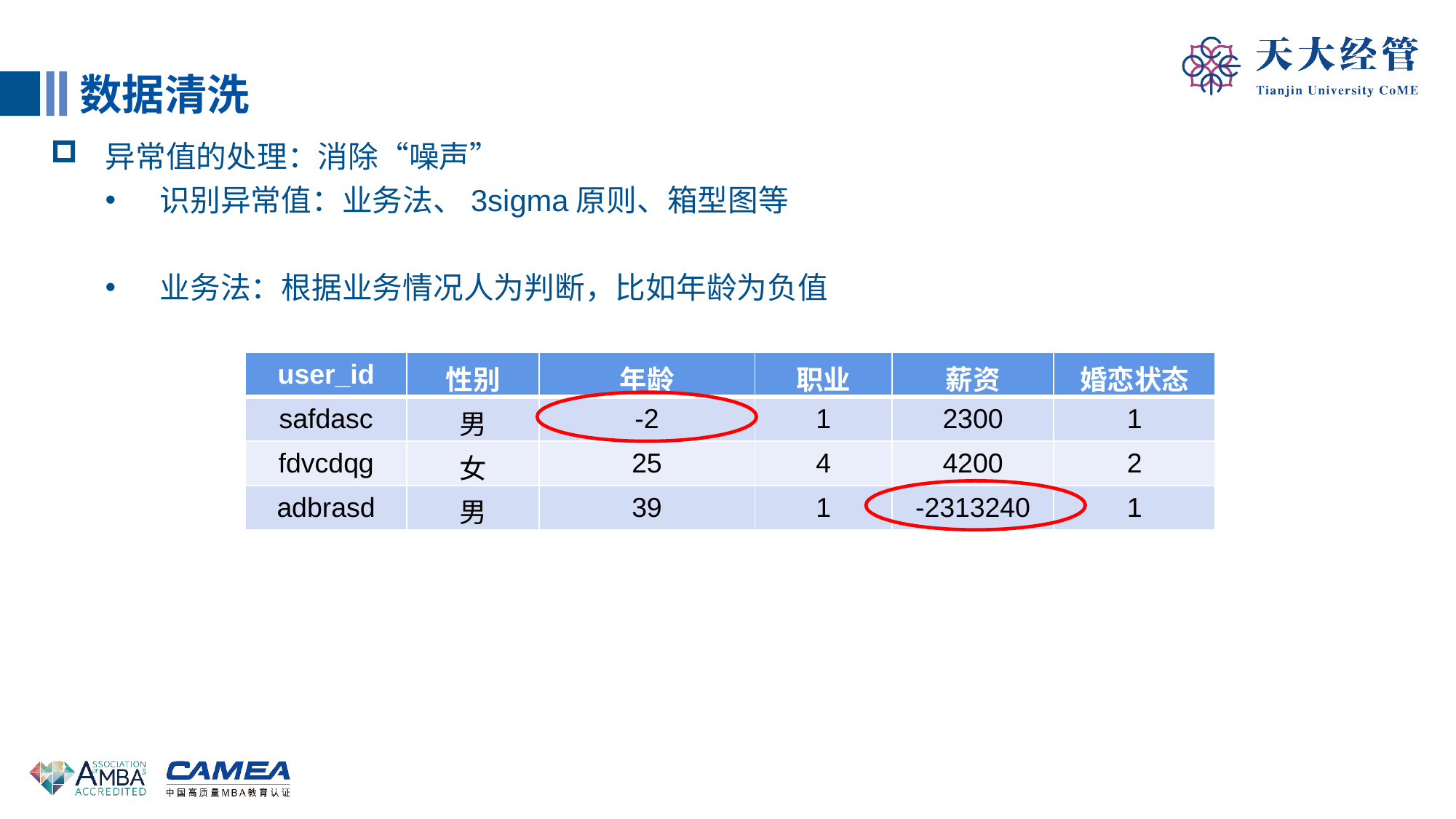

数据清洗

异常值的处理：消除“噪声”
识别异常值：业务法、3sigma原则、箱型图等

业务法：根据业务情况人为判断，比如年龄为负值
| user\_id | 性别 | 年龄 | 职业 | 薪资 | 婚恋状态 |
| --- | --- | --- | --- | --- | --- |
| safdasc | 男 | -2 | 1 | 2300 | 1 |
| fdvcdqg | 女 | 25 | 4 | 4200 | 2 |
| adbrasd | 男 | 39 | 1 | -2313240 | 1 |